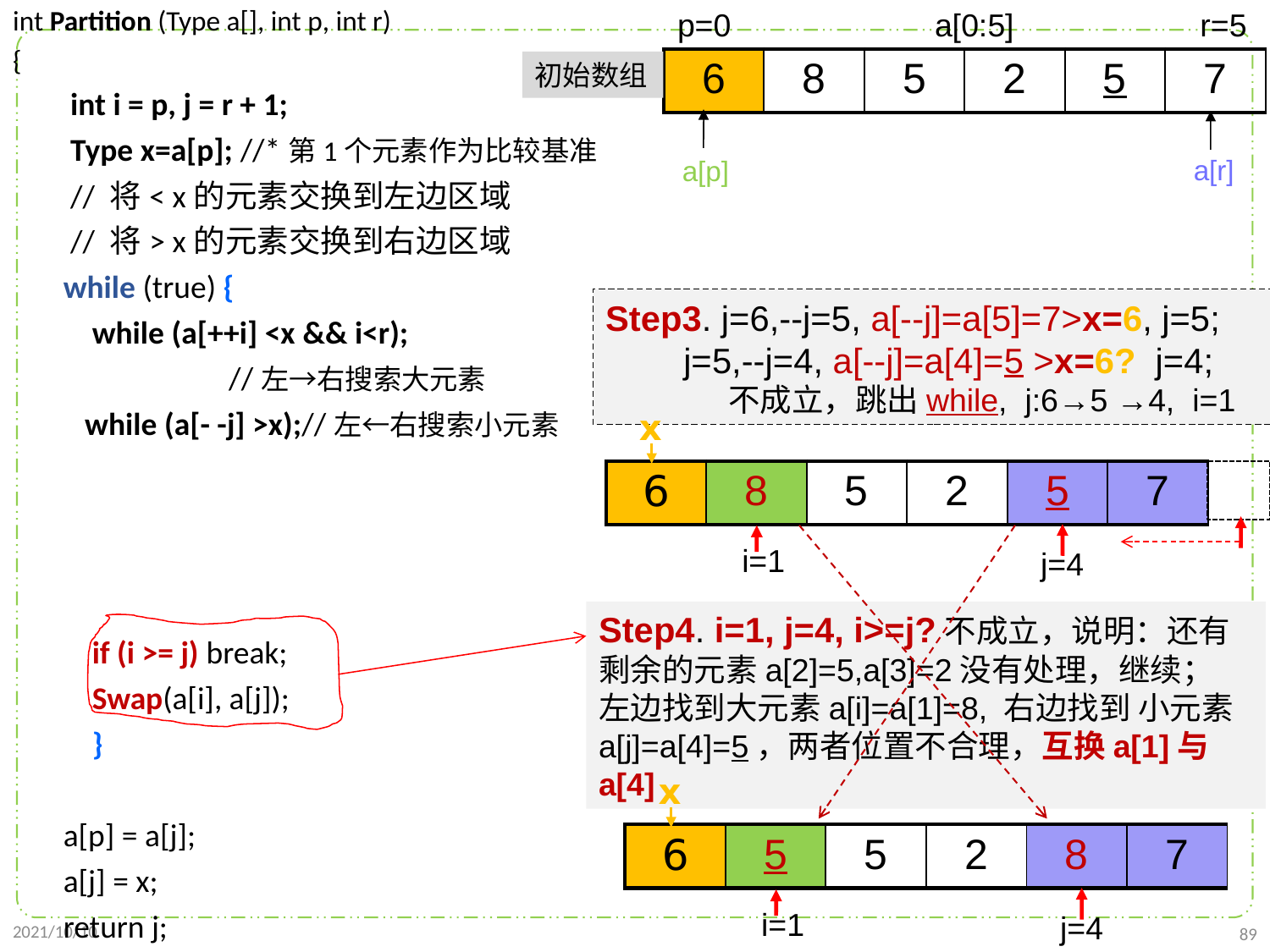

template<class Type>
int Partition (Type a[], int p, int r)
{
        int i = p, j = r + 1;
        Type x=a[p]; //*第1个元素作为比较基准
        // 将< x的元素交换到左边区域
        // 将> x的元素交换到右边区域
       while (true) {
           while (a[++i] <x && i<r);
                              //左→右搜索大元素
          while (a[- -j] >x);//左←右搜索小元素

           if (i >= j) break;
           Swap(a[i], a[j]);
           }

       a[p] = a[j];
       a[j] = x;
       return j;
}
p=0                       a[0:5]                     r=5
| 6 | 8 | 5 | 2 | 5 | 7 |
| --- | --- | --- | --- | --- | --- |
初始数组

a[r]
a[p]
Step3. j=6,--j=5, a[--j]=a[5]=7>x=6, j=5;
        j=5,--j=4, a[--j]=a[4]=5 >x=6?  j=4;
                不成立，跳出while,  j:6→5 →4,  i=1
x
| 6 | 8 | 5 | 2 | 5 | 7 |
| --- | --- | --- | --- | --- | --- |

i=1
j=4
Step4. i=1, j=4, i>=j?不成立，说明：还有剩余的元素a[2]=5,a[3]=2没有处理，继续；
左边找到大元素a[i]=a[1]=8, 右边找到 小元素a[j]=a[4]=5，两者位置不合理，互换a[1]与a[4]

x
| 6 | 5 | 5 | 2 | 8 | 7 |
| --- | --- | --- | --- | --- | --- |

i=1
j=4

2021/10/10
89